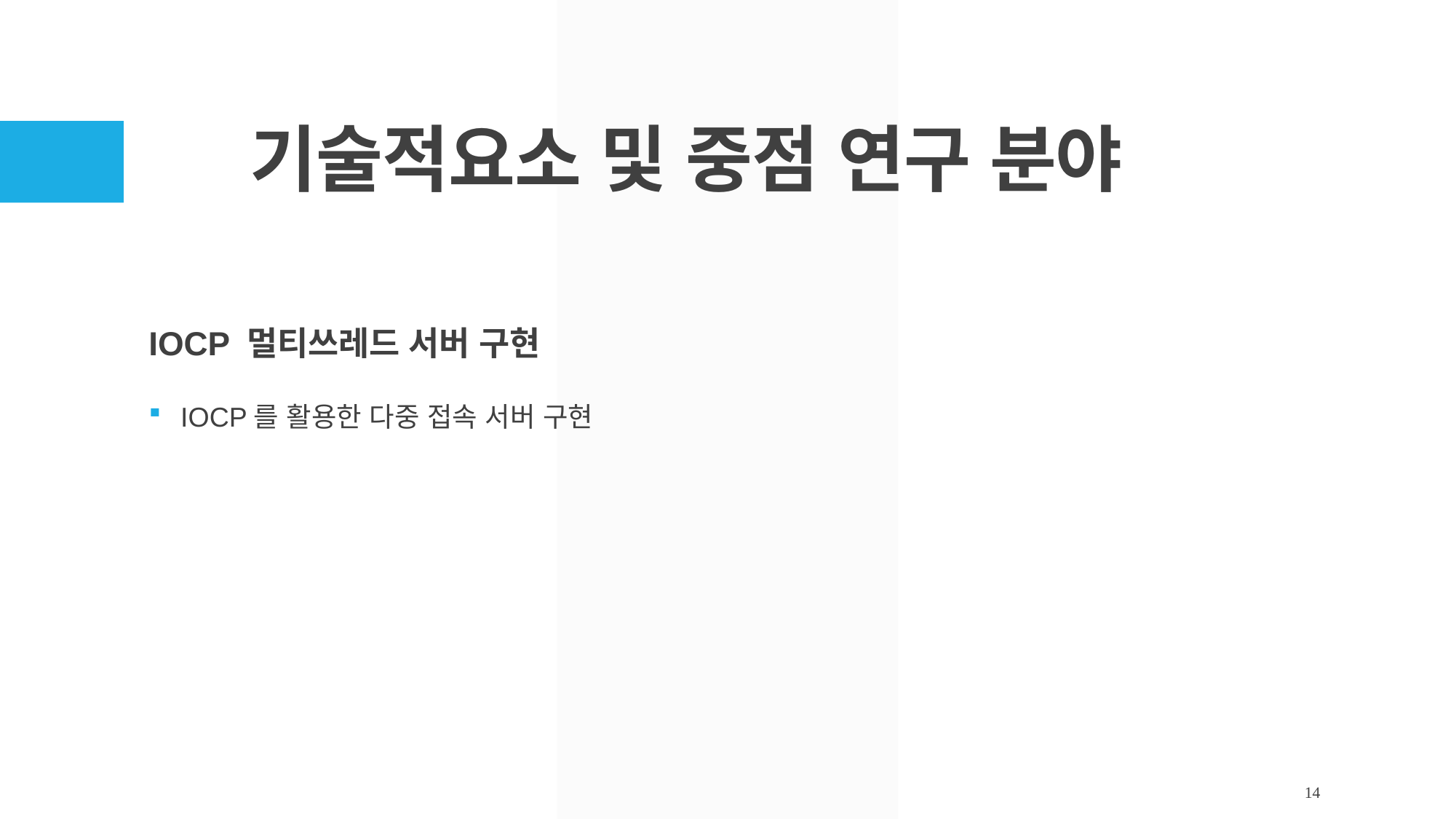

# 기술적요소 및 중점 연구 분야
IOCP 멀티쓰레드 서버 구현
IOCP를 활용한 다중 접속 서버 구현
14